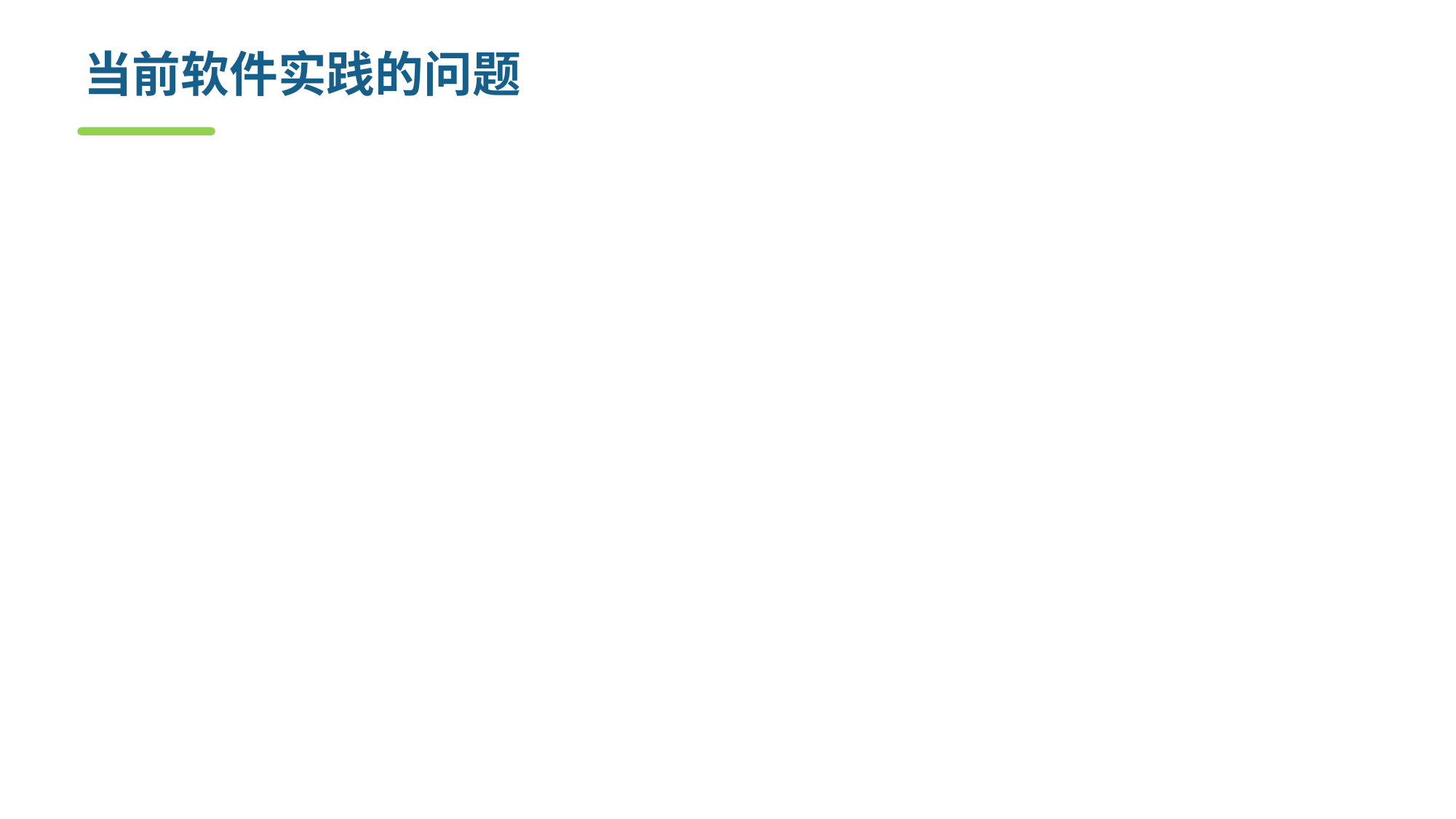

# 当前软件实践的问题
软件直到测试前仅仅是忽略质量的现代技术。典型地说，软件工程师
没有计划他们的工作
匆匆地走过需求和设计
在编码时再进行设计
这些实践引入了大量的缺陷
有经验的工程师每7-10行代码就引入一个缺陷
平均中等规模的系统存在着上千个缺陷
这些缺陷的大多必须靠测试发现
通常要花去一倍以上的开发时间
目前大多数的工作方式还象40年前一样－－“code-fix”
16